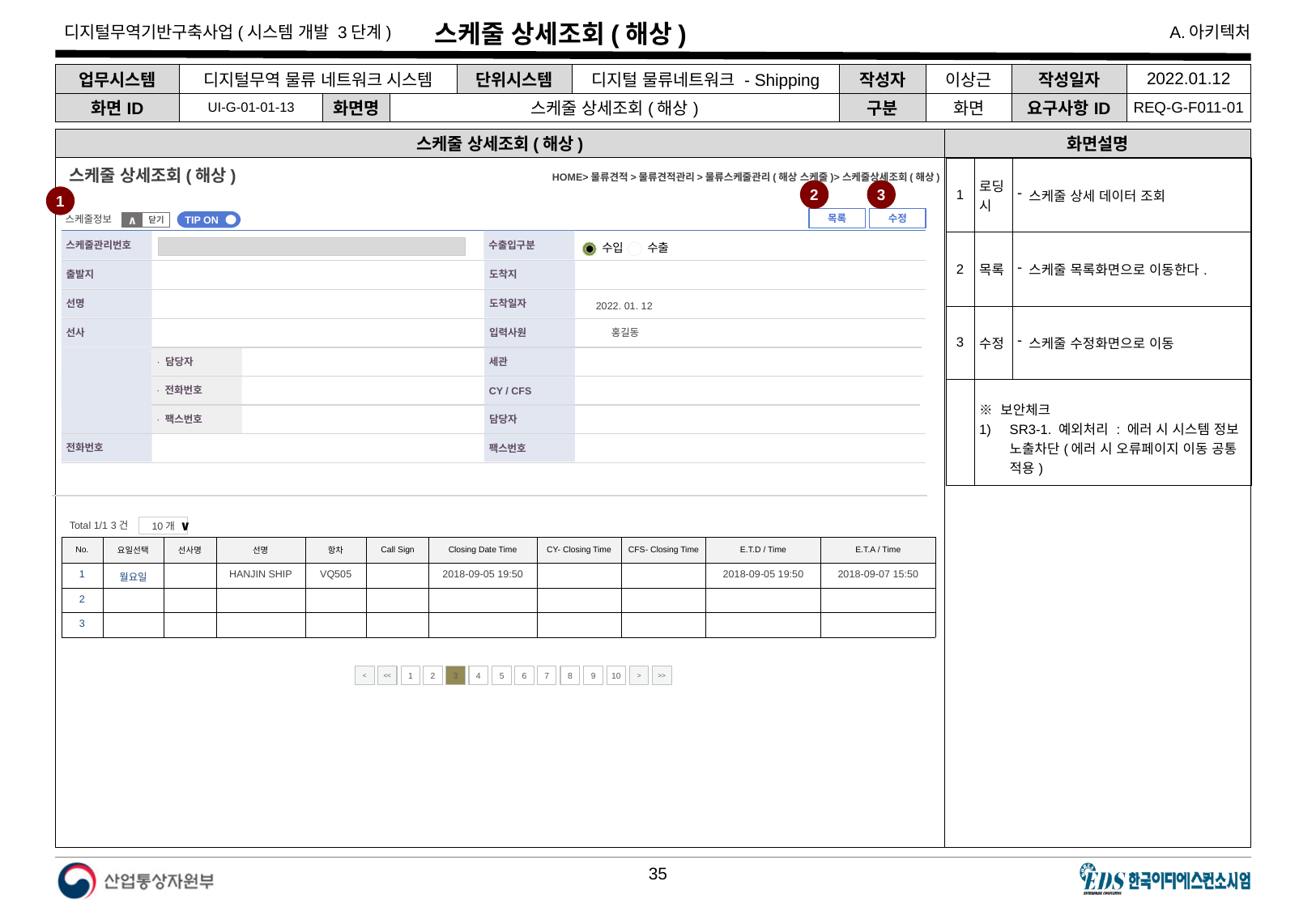

# 스케줄 상세조회(해상)
| 업무시스템 | 디지털무역 물류 네트워크 시스템 |  |  | 단위시스템 | 디지털 물류네트워크 - Shipping | 작성자 | 이상근 | 작성일자 | 2022.01.12 |
| --- | --- | --- | --- | --- | --- | --- | --- | --- | --- |
| 화면ID | UI-G-01-01-13 | 화면명 | 스케줄 상세조회(해상) |  |  | 구분 | 화면 | 요구사항ID | REQ-G-F011-01 |
스케줄 상세조회(해상)

화면설명

| 1 | 로딩시 | 스케줄 상세 데이터 조회 |
| --- | --- | --- |
| 2 | 목록 | 스케줄 목록화면으로 이동한다. |
| 3 | 수정 | 스케줄 수정화면으로 이동 |
|  | ※ 보안체크 SR3-1. 예외처리 : 에러 시 시스템 정보 노출차단(에러 시 오류페이지 이동 공통 적용) |  |
HOME>물류견적>물류견적관리>물류스케줄관리(해상 스케줄)>스케줄상세조회(해상)
스케줄 상세조회(해상)
2
3
1
스케줄정보
목록
수정
TIP ON

닫기
∧
수출입구분
스케줄관리번호
수입
수출

출발지
도착지

선명
도착일자

2022. 01. 12
선사
입력사원

홍길동

· 담당자
세관

· 전화번호
CY / CFS

· 팩스번호
담당자

전화번호
팩스번호

Total 1/1 3건
10개
∨
| No. | 요일선택 | 선사명 | 선명 | 항차 | Call Sign | Closing Date Time | CY- Closing Time | CFS- Closing Time | E.T.D / Time | E.T.A / Time |
| --- | --- | --- | --- | --- | --- | --- | --- | --- | --- | --- |
| 1 | 월요일 |  | HANJIN SHIP | VQ505 |  | 2018-09-05 19:50 |  |  | 2018-09-05 19:50 | 2018-09-07 15:50 |
| 2 |  |  |  |  |  |  |  |  |  |  |
| 3 |  |  |  |  |  |  |  |  |  |  |
<
<<
1
2
3
4
5
6
7
8
9
10
>
>>
다음 장에 이어서